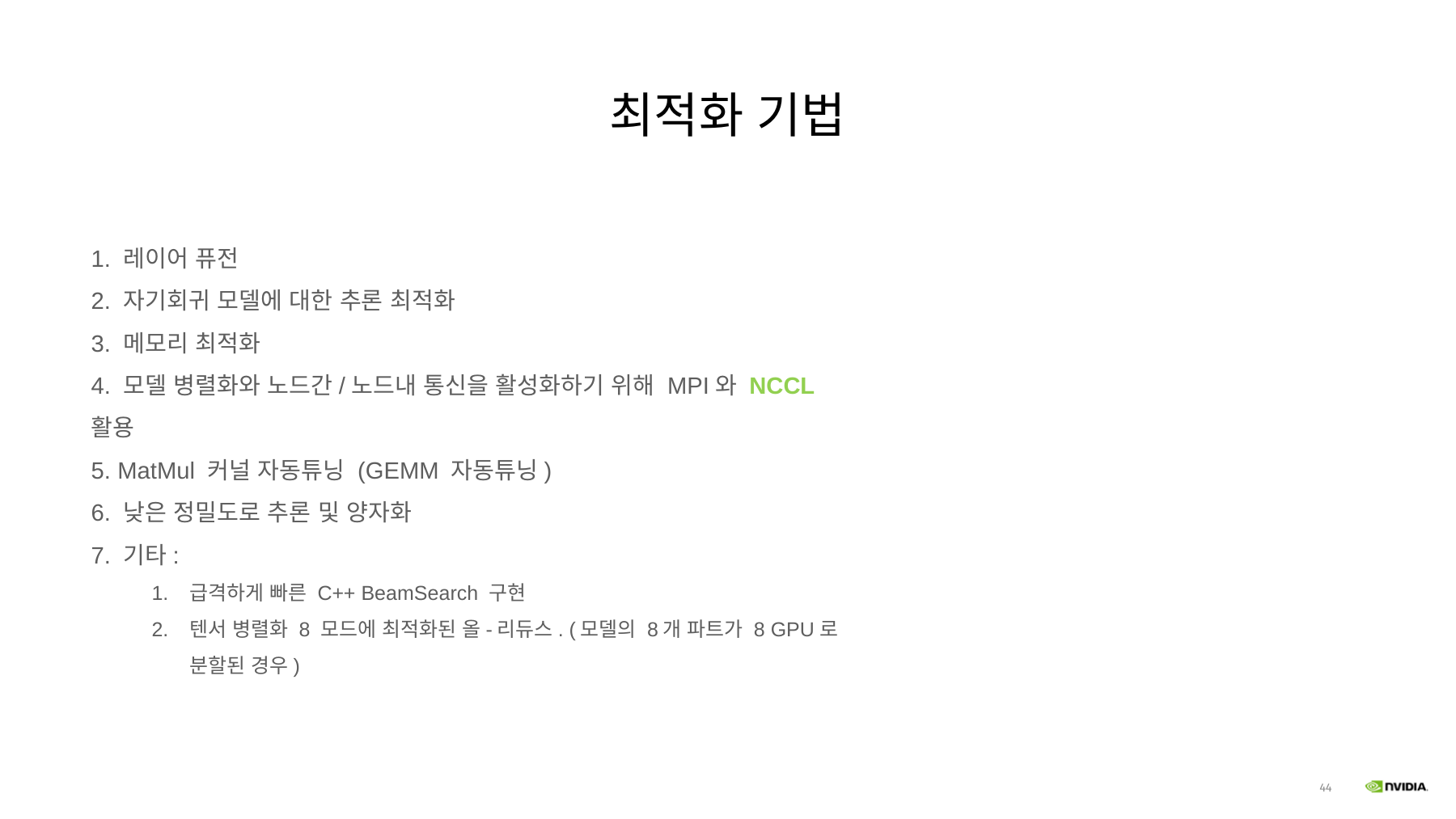

# 최적화 기법

 레이어 퓨전
 자기회귀 모델에 대한 추론 최적화
3. 메모리 최적화
4. 모델 병렬화와 노드간/노드내 통신을 활성화하기 위해 MPI와 NCCL 활용
5. MatMul 커널 자동튜닝 (GEMM 자동튜닝)
6. 낮은 정밀도로 추론 및 양자화
7. 기타:
급격하게 빠른 C++ BeamSearch 구현
텐서 병렬화 8 모드에 최적화된 올-리듀스. (모델의 8개 파트가 8 GPU로 분할된 경우)